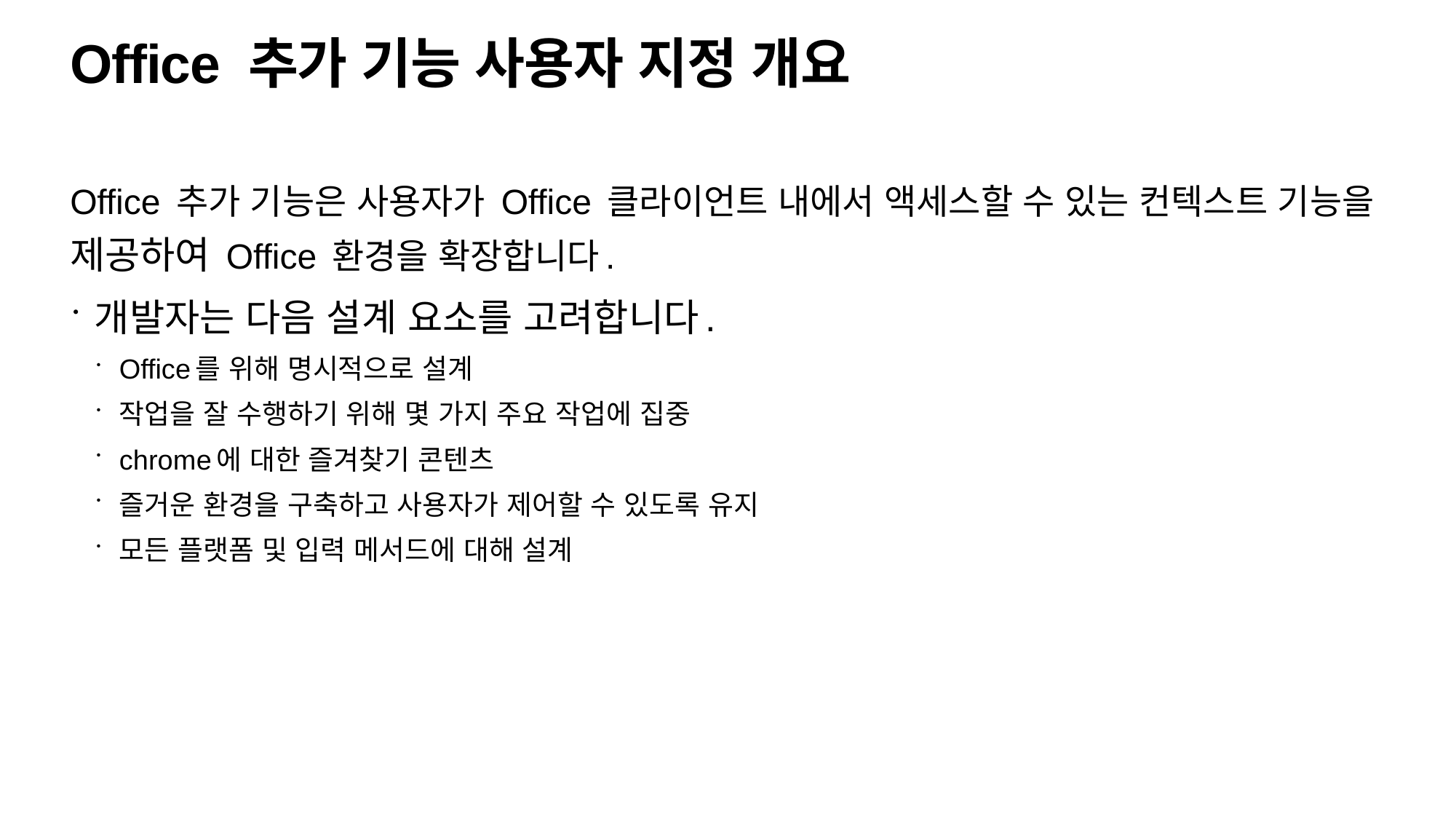

# Office 추가 기능 사용자 지정 개요
Office 추가 기능은 사용자가 Office 클라이언트 내에서 액세스할 수 있는 컨텍스트 기능을 제공하여 Office 환경을 확장합니다.
개발자는 다음 설계 요소를 고려합니다.
Office를 위해 명시적으로 설계
작업을 잘 수행하기 위해 몇 가지 주요 작업에 집중
chrome에 대한 즐겨찾기 콘텐츠
즐거운 환경을 구축하고 사용자가 제어할 수 있도록 유지
모든 플랫폼 및 입력 메서드에 대해 설계